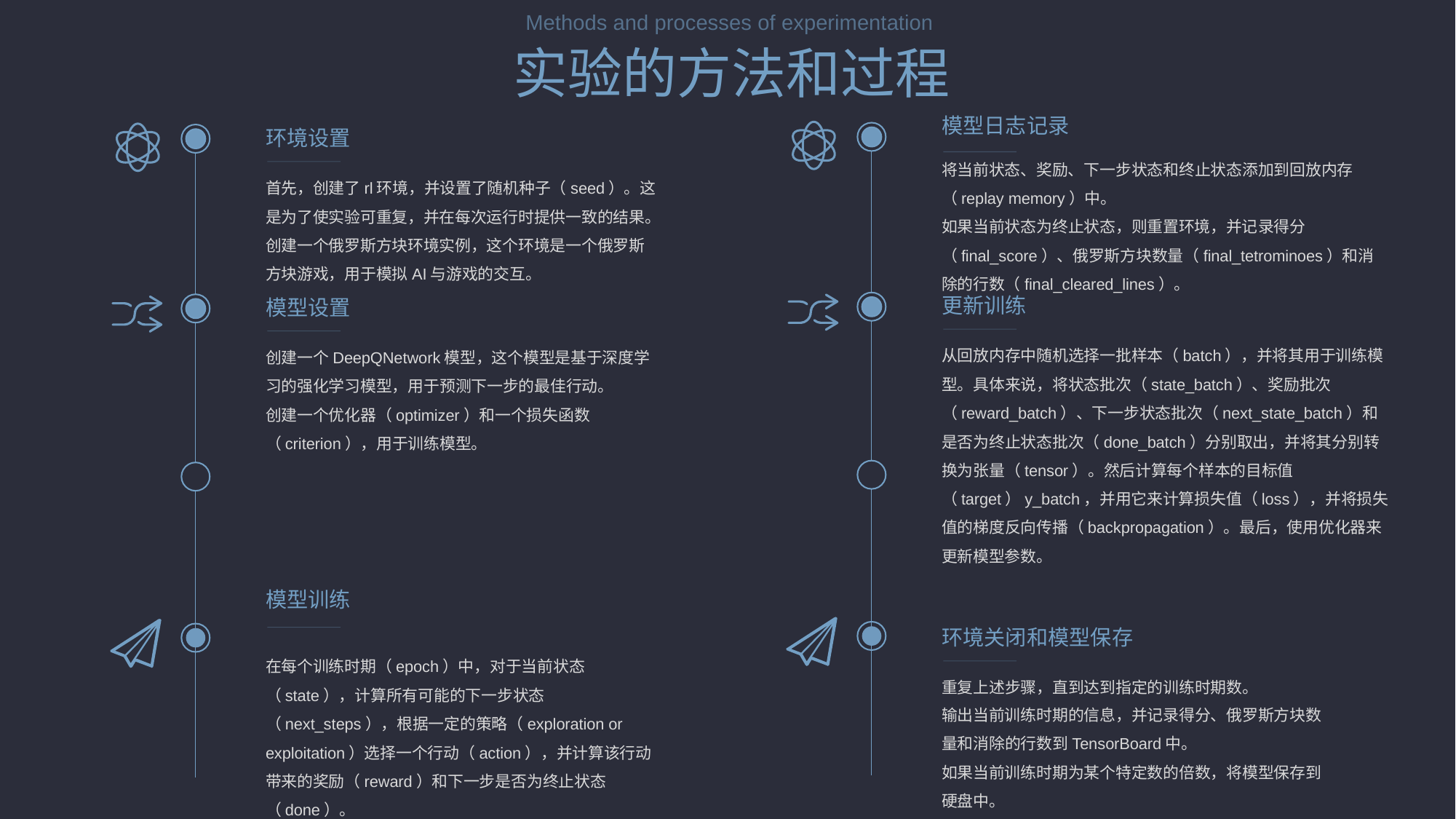

Methods and processes of experimentation
实验的方法和过程
模型日志记录

环境设置

将当前状态、奖励、下一步状态和终止状态添加到回放内存（replay memory）中。
如果当前状态为终止状态，则重置环境，并记录得分（final_score）、俄罗斯方块数量（final_tetrominoes）和消除的行数（final_cleared_lines）。
首先，创建了rl环境，并设置了随机种子（seed）。这是为了使实验可重复，并在每次运行时提供一致的结果。
创建一个俄罗斯方块环境实例，这个环境是一个俄罗斯方块游戏，用于模拟AI与游戏的交互。

更新训练
模型设置

从回放内存中随机选择一批样本（batch），并将其用于训练模型。具体来说，将状态批次（state_batch）、奖励批次（reward_batch）、下一步状态批次（next_state_batch）和是否为终止状态批次（done_batch）分别取出，并将其分别转换为张量（tensor）。然后计算每个样本的目标值（target）y_batch，并用它来计算损失值（loss），并将损失值的梯度反向传播（backpropagation）。最后，使用优化器来更新模型参数。
创建一个DeepQNetwork模型，这个模型是基于深度学习的强化学习模型，用于预测下一步的最佳行动。
创建一个优化器（optimizer）和一个损失函数（criterion），用于训练模型。

模型训练

环境关闭和模型保存

在每个训练时期（epoch）中，对于当前状态（state），计算所有可能的下一步状态（next_steps），根据一定的策略（exploration or exploitation）选择一个行动（action），并计算该行动带来的奖励（reward）和下一步是否为终止状态（done）。
重复上述步骤，直到达到指定的训练时期数。
输出当前训练时期的信息，并记录得分、俄罗斯方块数量和消除的行数到TensorBoard中。
如果当前训练时期为某个特定数的倍数，将模型保存到硬盘中。